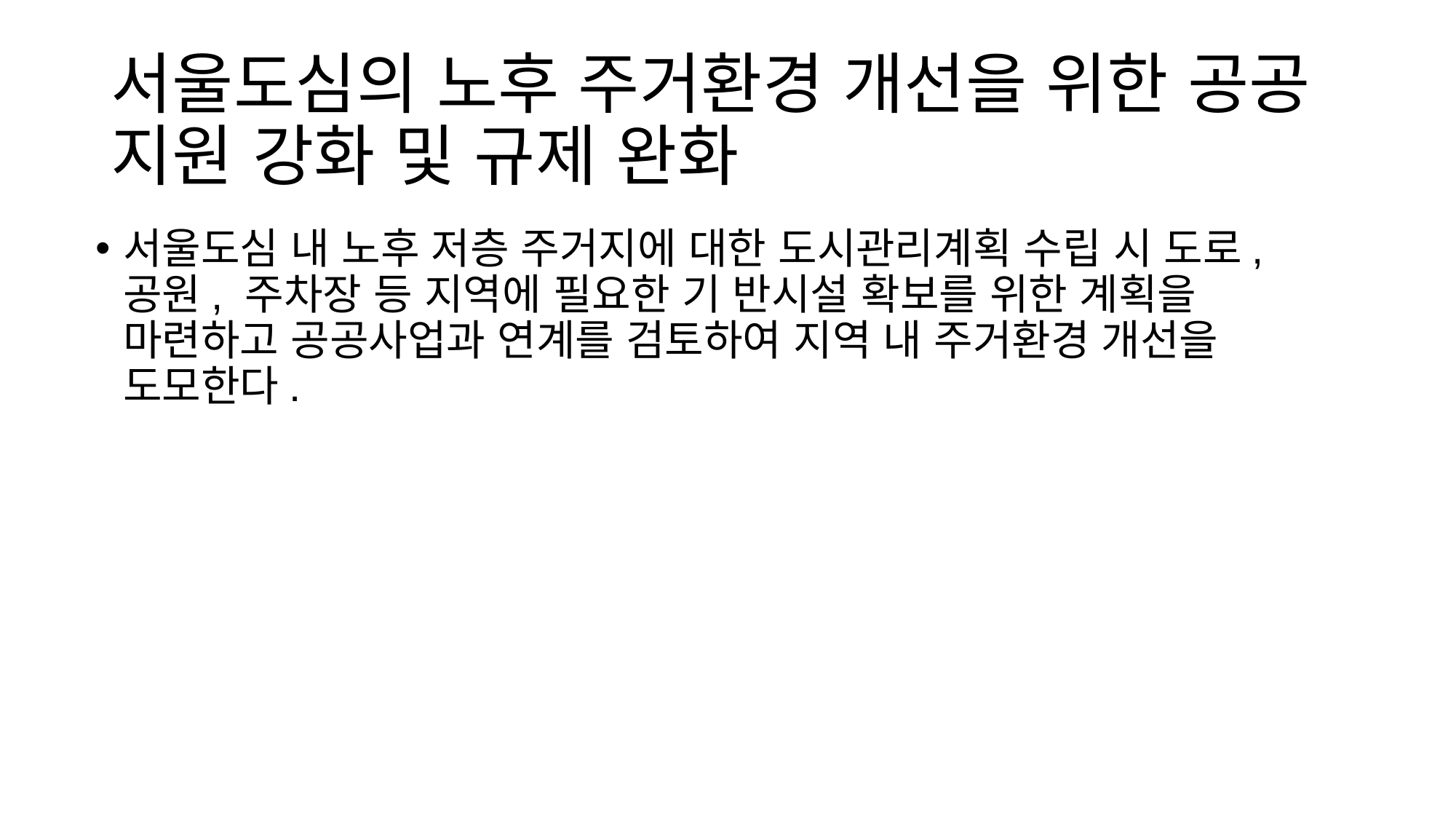

# 서울도심의 노후 주거환경 개선을 위한 공공 지원 강화 및 규제 완화
서울도심 내 노후 저층 주거지에 대한 도시관리계획 수립 시 도로, 공원, 주차장 등 지역에 필요한 기 반시설 확보를 위한 계획을 마련하고 공공사업과 연계를 검토하여 지역 내 주거환경 개선을 도모한다.